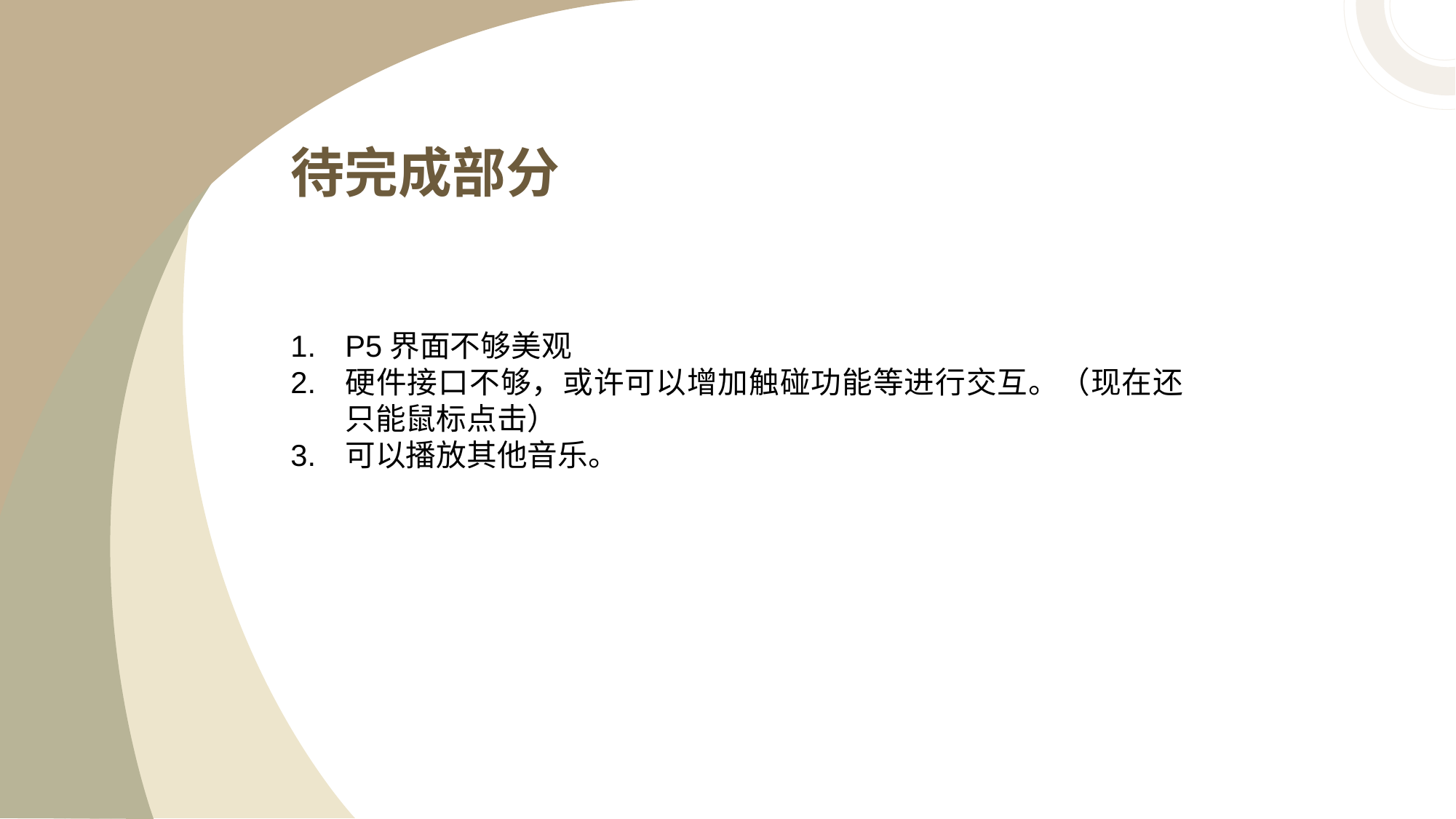

待完成部分
P5界面不够美观
硬件接口不够，或许可以增加触碰功能等进行交互。（现在还只能鼠标点击）
可以播放其他音乐。